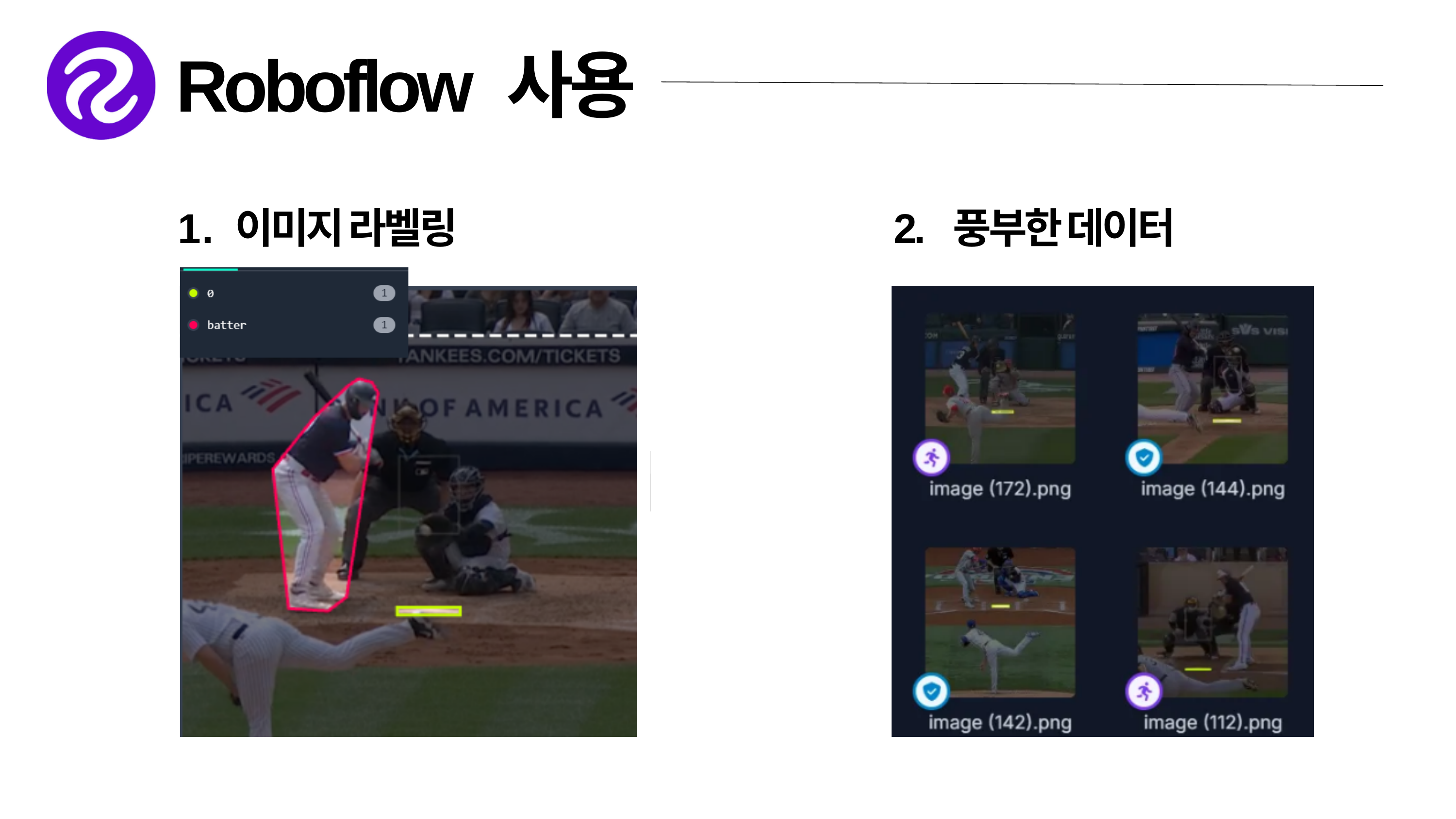

Roboflow 사용

 이미지 라벨링

2.  풍부한 데이터